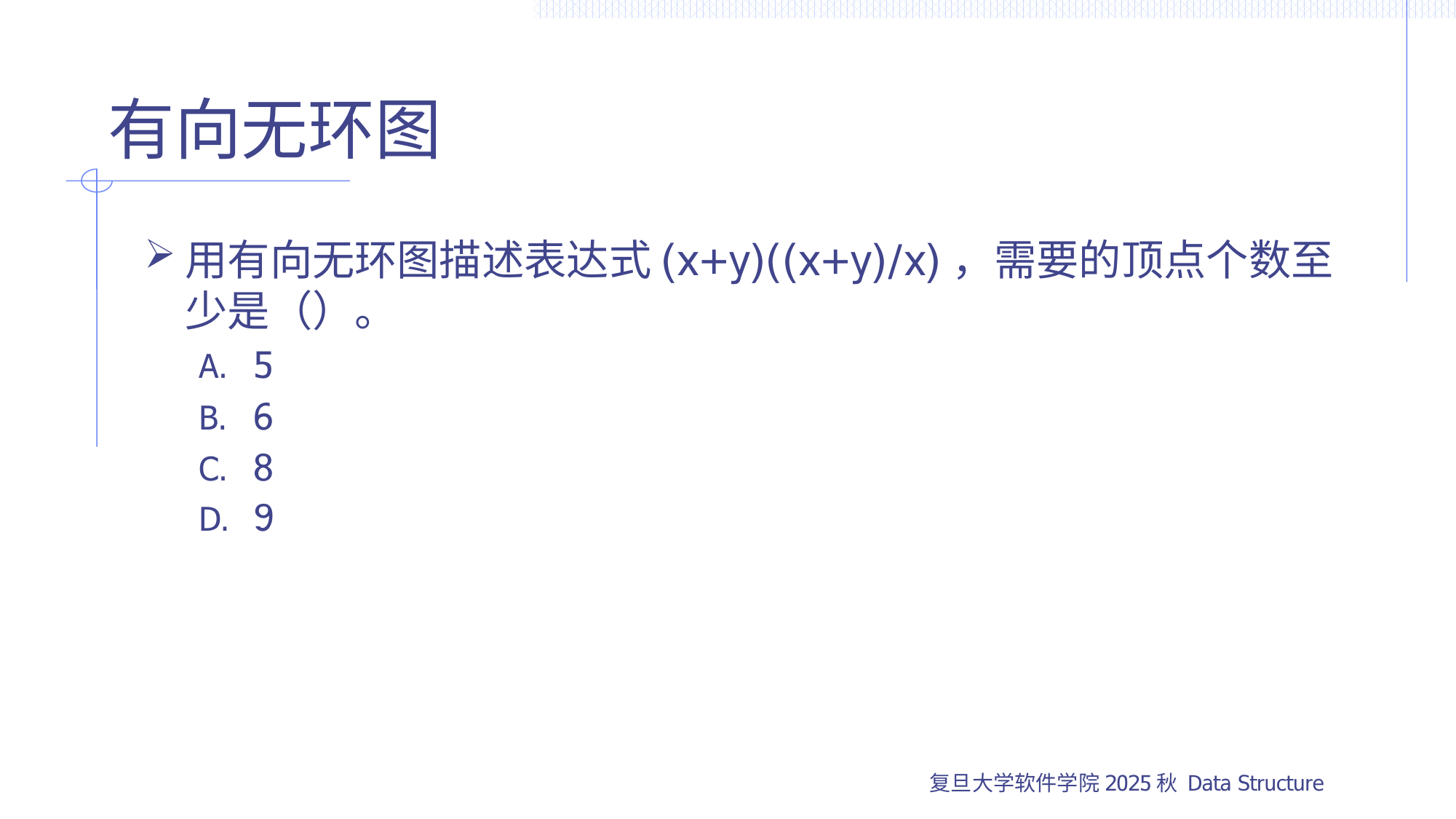

# 有向无环图
用有向无环图描述表达式(x+y)((x+y)/x)，需要的顶点个数至少是（）。
5
6
8
9